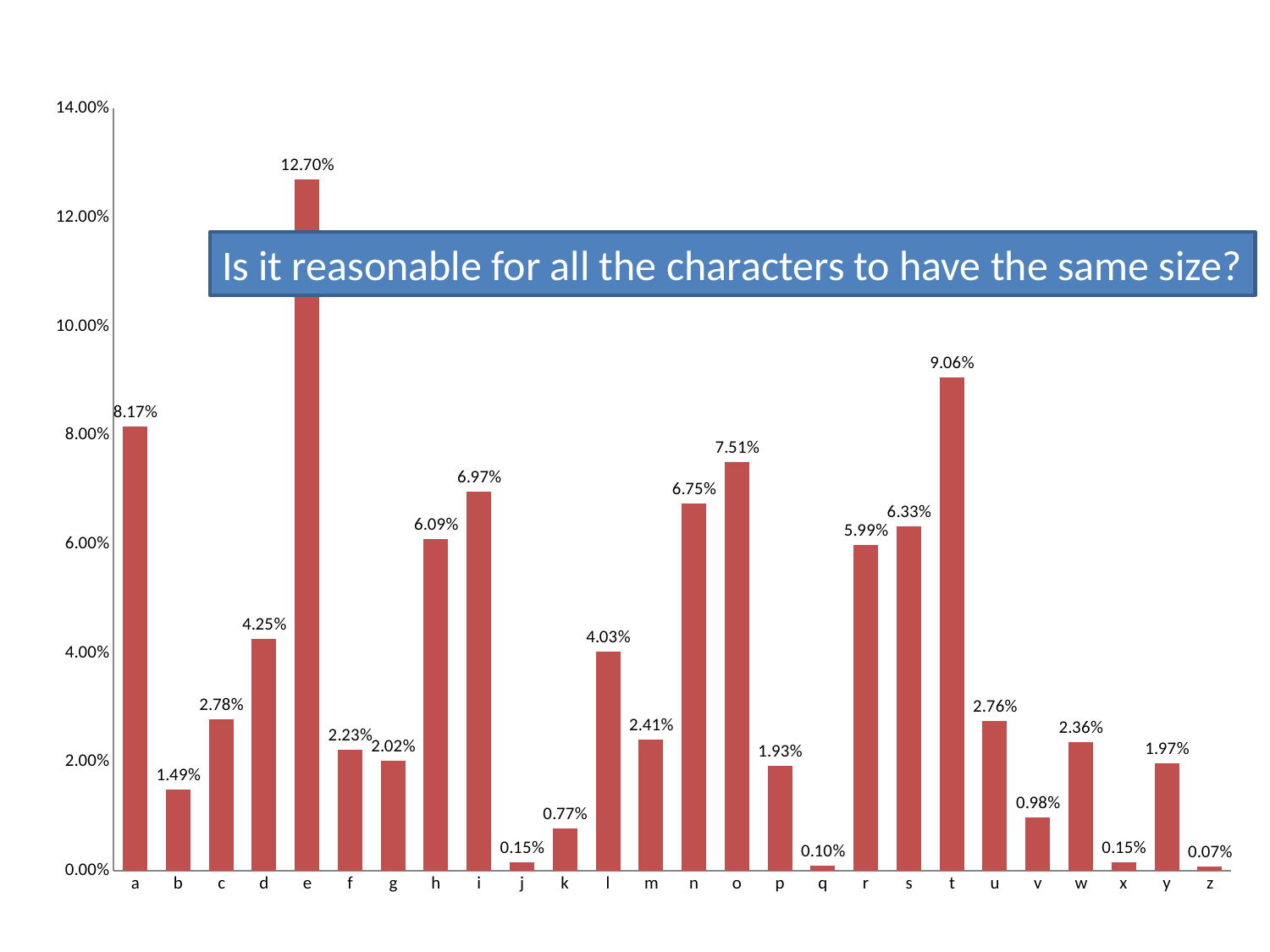

### Chart

| Category | 英语中出现的频率 |
|---|---|
| a | 0.08167 |
| b | 0.01492 |
| c | 0.02782 |
| d | 0.04253 |
| e | 0.12702 |
| f | 0.02228 |
| g | 0.02015 |
| h | 0.06094 |
| i | 0.06966 |
| j | 0.00153 |
| k | 0.00772 |
| l | 0.04025 |
| m | 0.02406 |
| n | 0.06749 |
| o | 0.07507 |
| p | 0.01929 |
| q | 0.00095 |
| r | 0.05987 |
| s | 0.06327 |
| t | 0.09056 |
| u | 0.02758 |
| v | 0.00978 |
| w | 0.0236 |
| x | 0.0015 |
| y | 0.01974 |
| z | 0.00074 |
Is it reasonable for all the characters to have the same size?